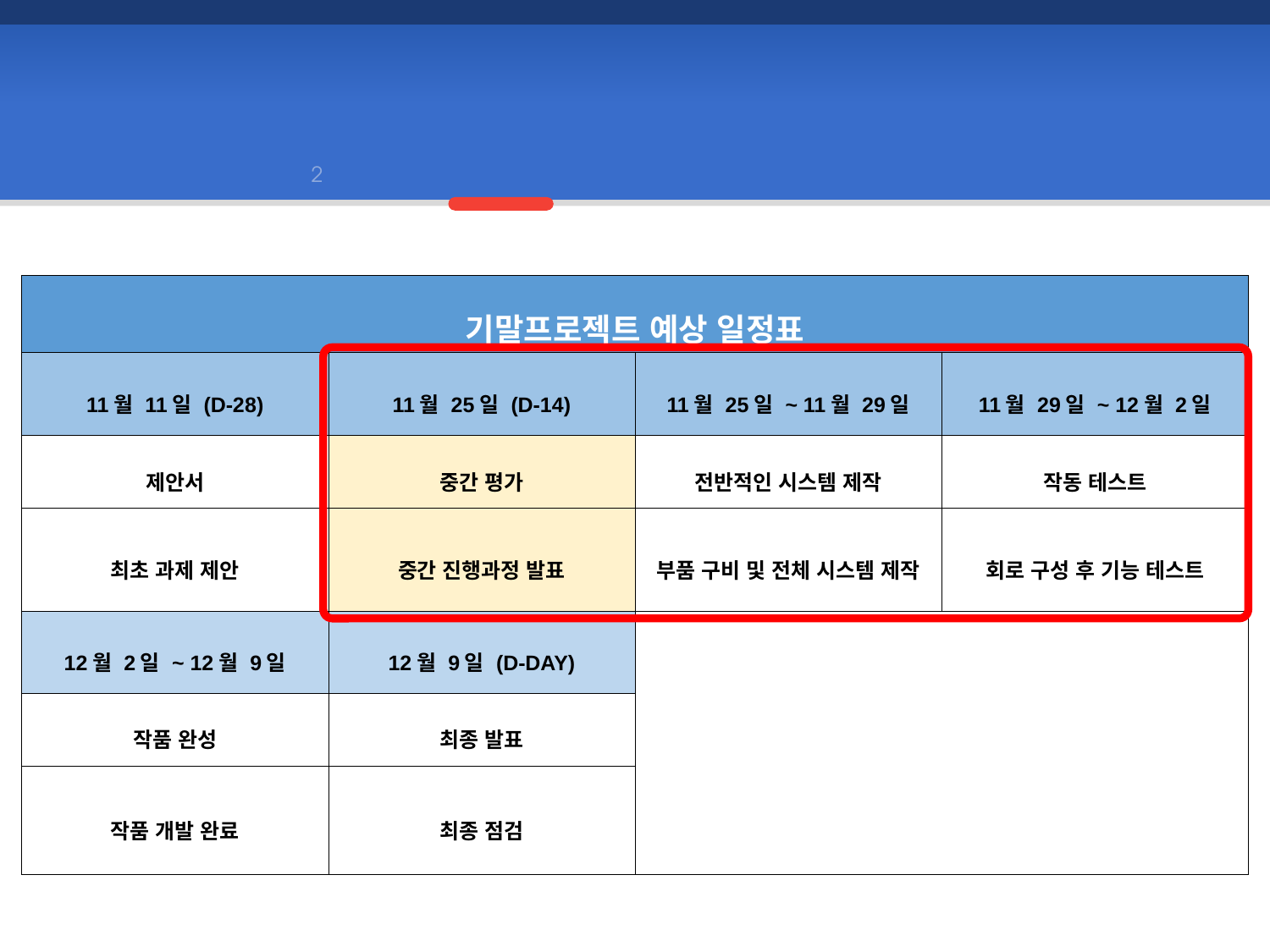

예상 일정
2
1
3

| 기말프로젝트 예상 일정표 |  |  |  |
| --- | --- | --- | --- |
| 11월 11일 (D-28) | 11월 25일 (D-14) | 11월 25일 ~ 11월 29일 | 11월 29일 ~ 12월 2일 |
| 제안서 | 중간 평가 | 전반적인 시스템 제작 | 작동 테스트 |
| 최초 과제 제안 | 중간 진행과정 발표 | 부품 구비 및 전체 시스템 제작 | 회로 구성 후 기능 테스트 |
| 12월 2일 ~ 12월 9일 | 12월 9일 (D-DAY) |  |  |
| 작품 완성 | 최종 발표 |  |  |
| 작품 개발 완료 | 최종 점검 |  |  |